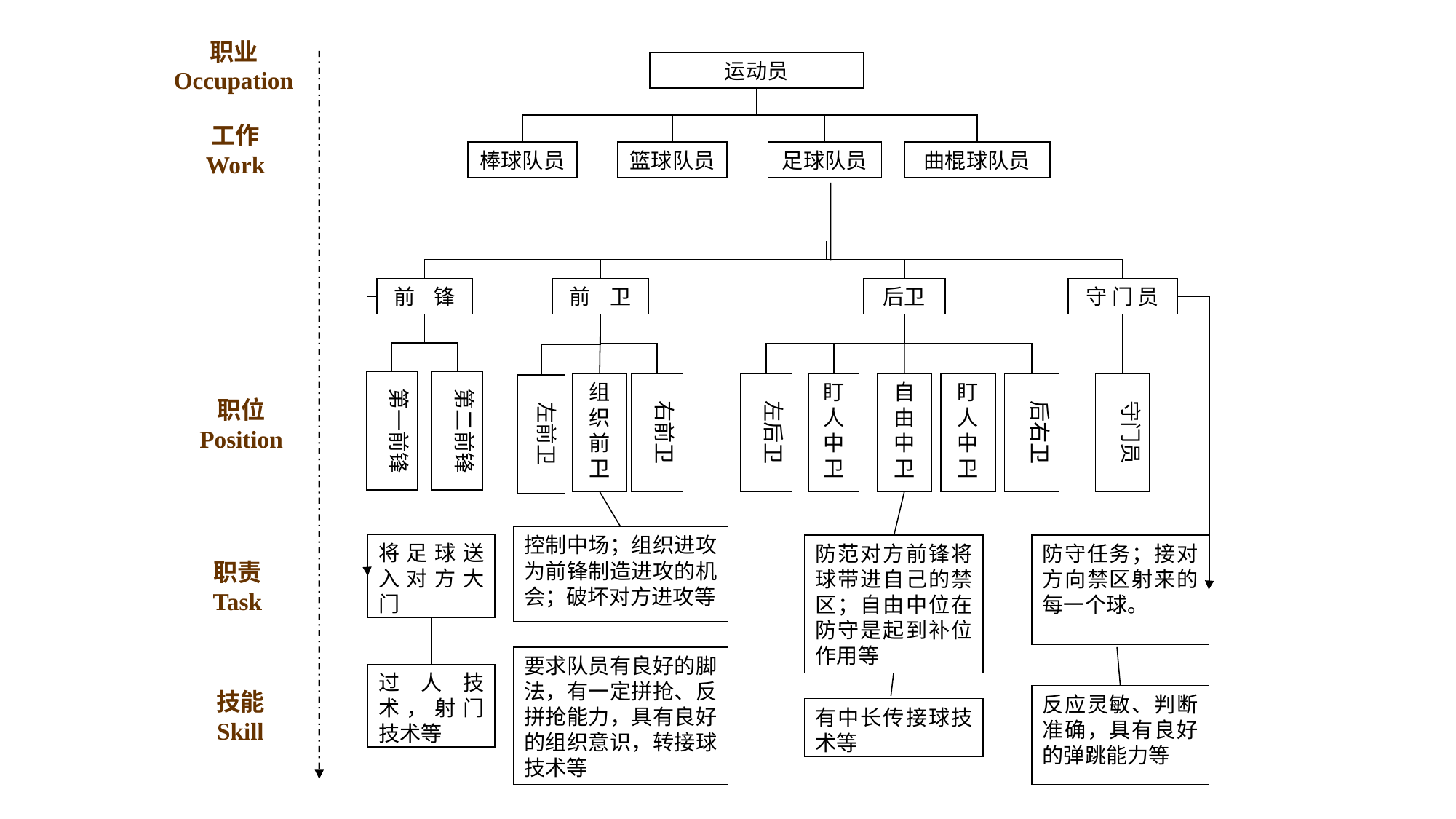

职业
Occupation

运动员

工作
Work

棒球队员
篮球队员
足球队员
曲棍球队员

前    锋
前    卫
后卫
守 门 员
第一前锋
第二前锋
组织前卫
右前卫
左后卫
盯人中卫
自由中卫
盯人中卫
后右卫
守门员
左前卫
职位
Position
控制中场；组织进攻为前锋制造进攻的机会；破坏对方进攻等
将足球送入对方大门
防范对方前锋将球带进自己的禁区；自由中位在防守是起到补位作用等
防守任务；接对方向禁区射来的每一个球。
职责
Task
要求队员有良好的脚法，有一定拼抢、反拼抢能力，具有良好的组织意识，转接球技术等
过人技术，射门技术等
技能
Skill
反应灵敏、判断准确，具有良好的弹跳能力等
有中长传接球技术等